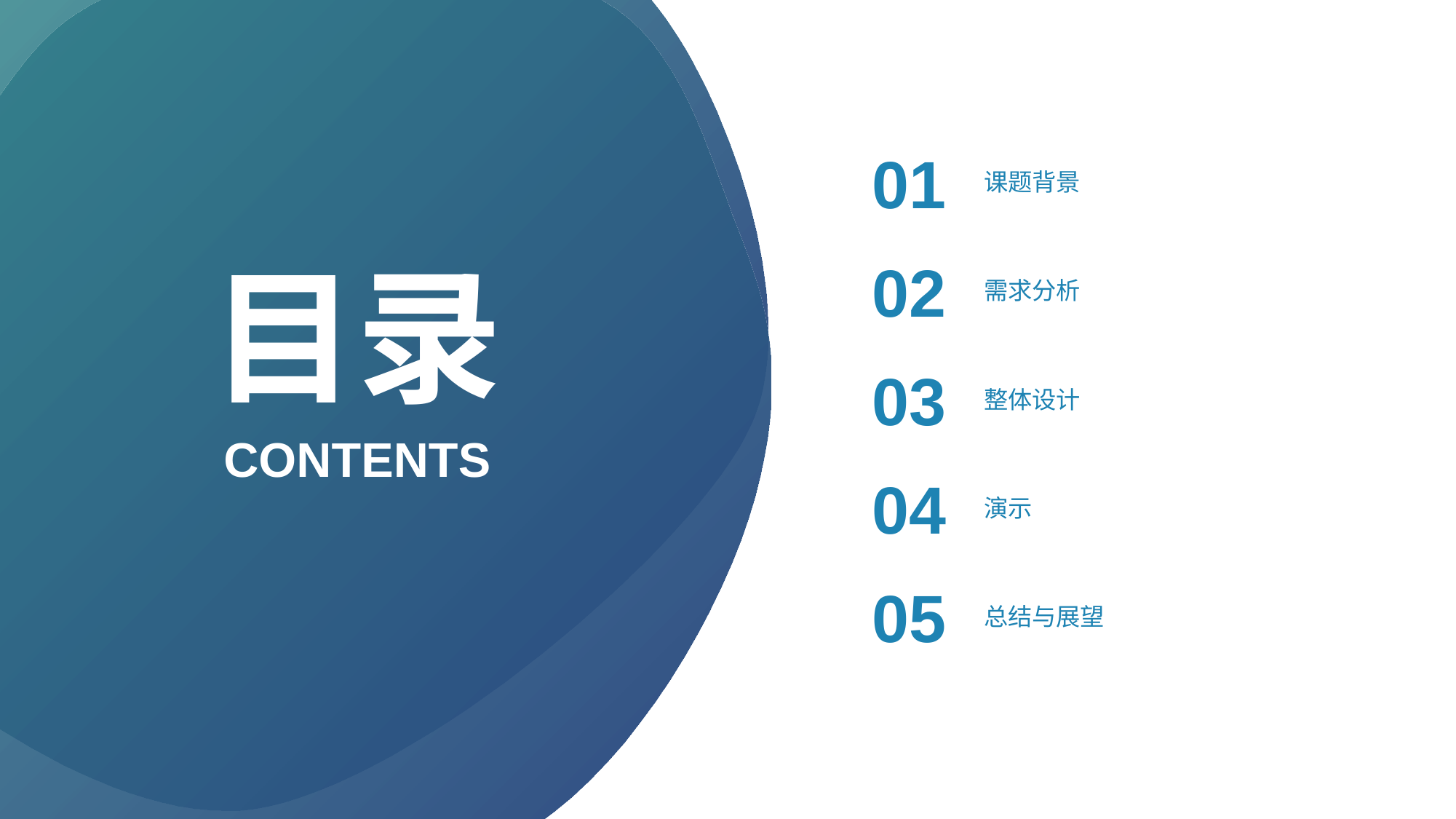

01
课题背景
目录
02
需求分析
03
整体设计
CONTENTS
04
演示
05
总结与展望